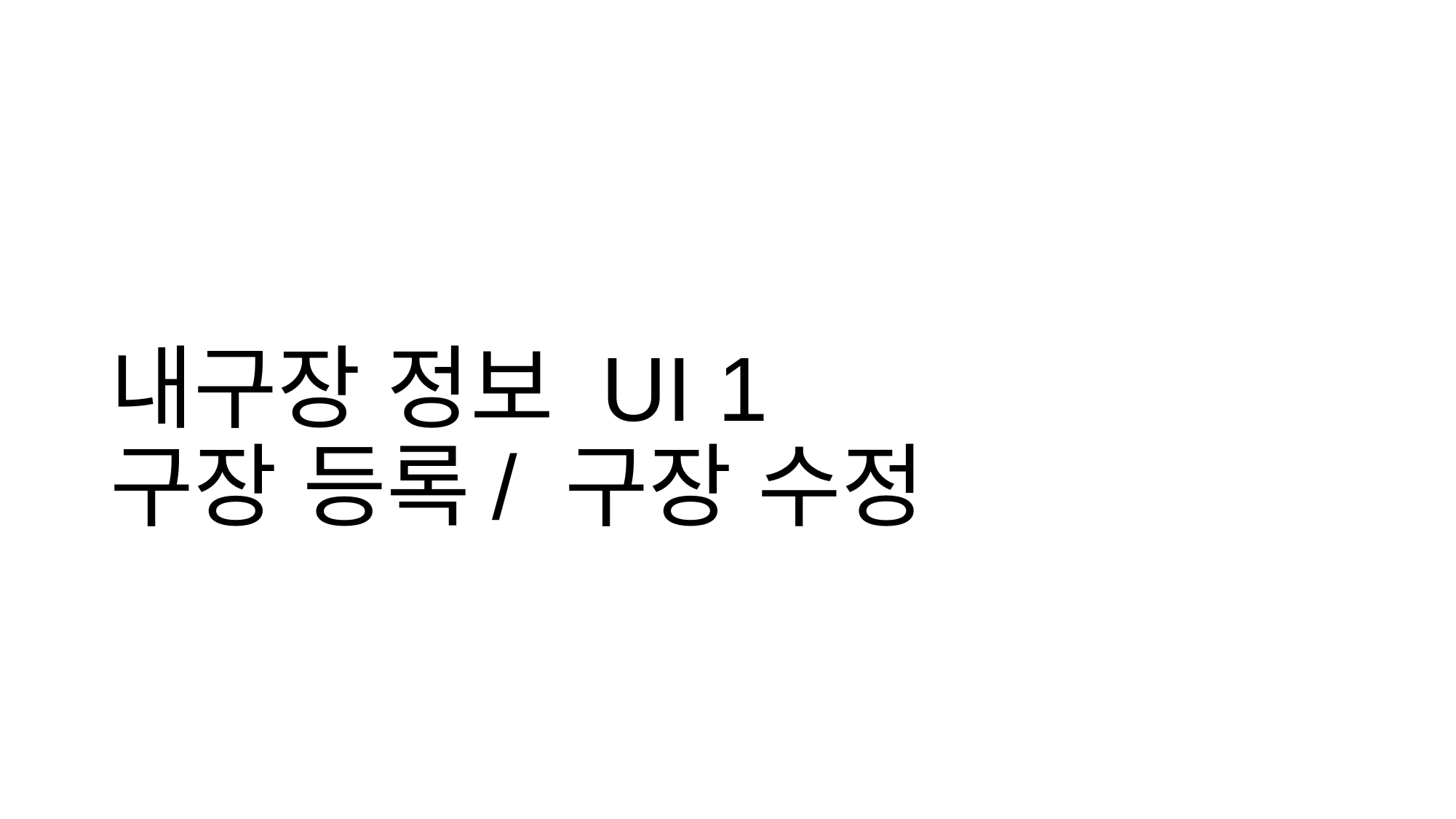

# 내구장 정보 UI 1 구장 등록/ 구장 수정